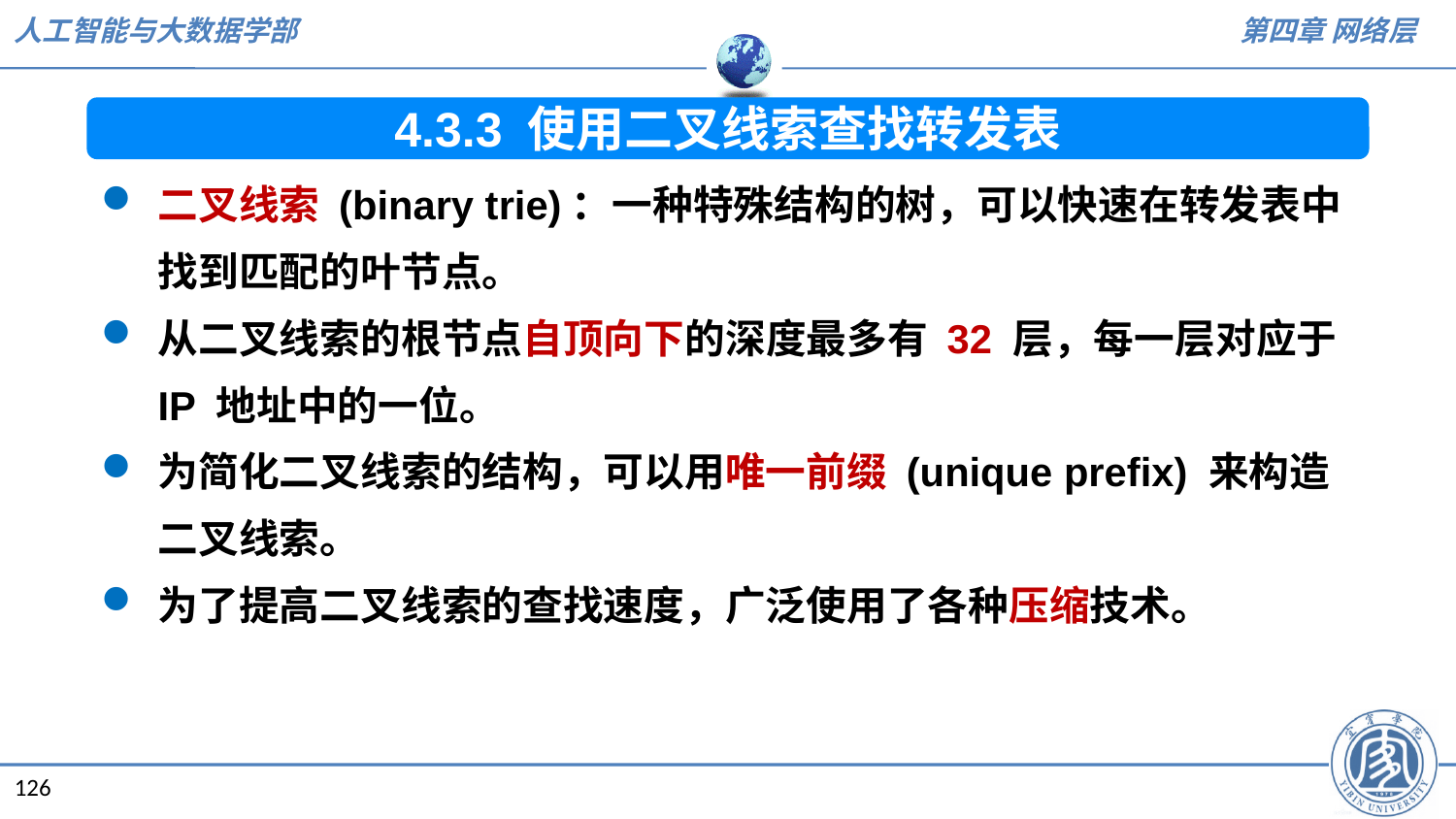

4.3.3 使用二叉线索查找转发表

二叉线索 (binary trie)：一种特殊结构的树，可以快速在转发表中找到匹配的叶节点。
从二叉线索的根节点自顶向下的深度最多有 32 层，每一层对应于 IP 地址中的一位。
为简化二叉线索的结构，可以用唯一前缀 (unique prefix) 来构造二叉线索。
为了提高二叉线索的查找速度，广泛使用了各种压缩技术。
126